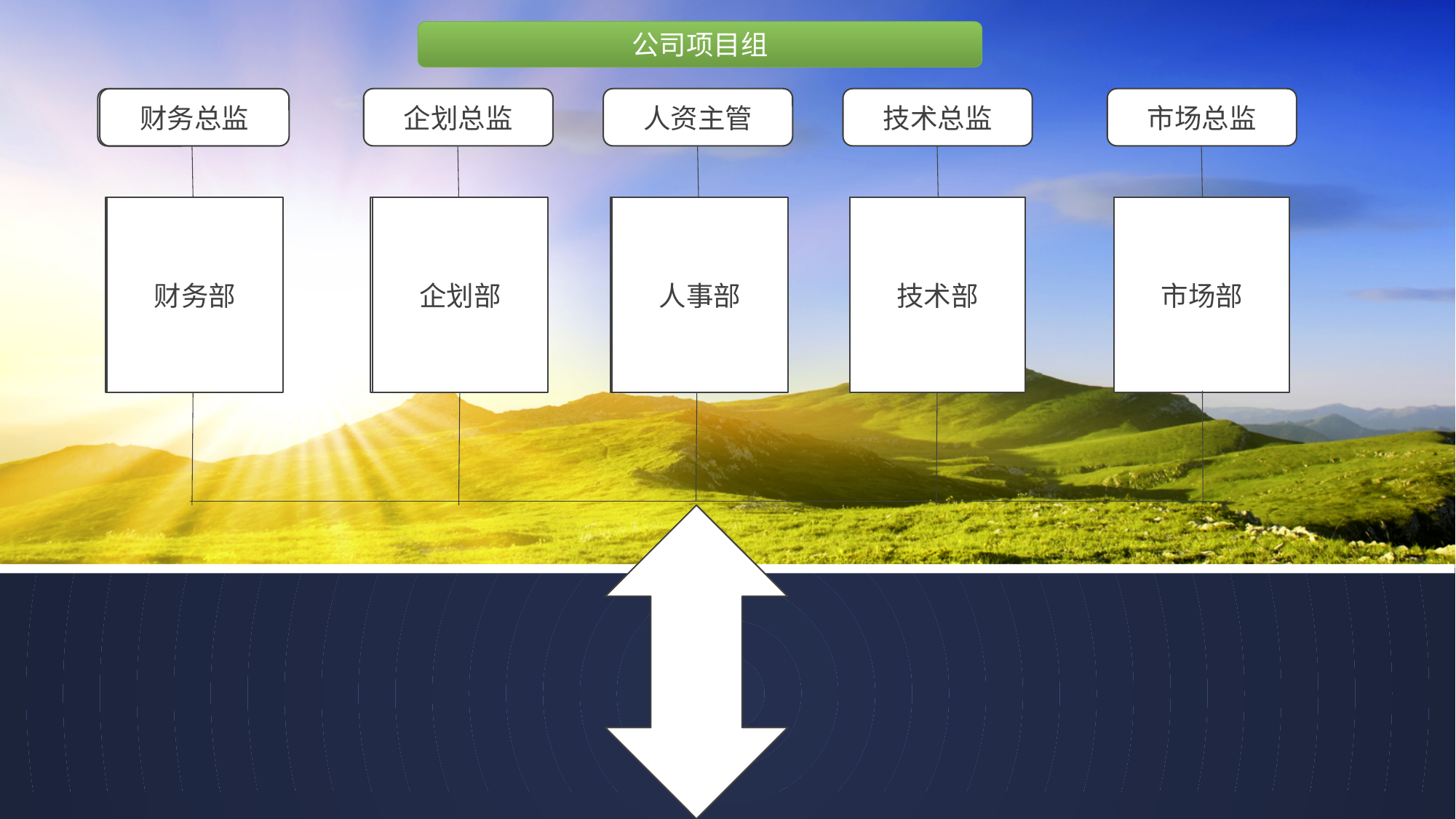

公司项目组
企划总监
人资主管
技术总监
市场总监
财务总监
财务总监
财务部
财务部
企划部
企划部
人事部
人事部

技术部

市场部